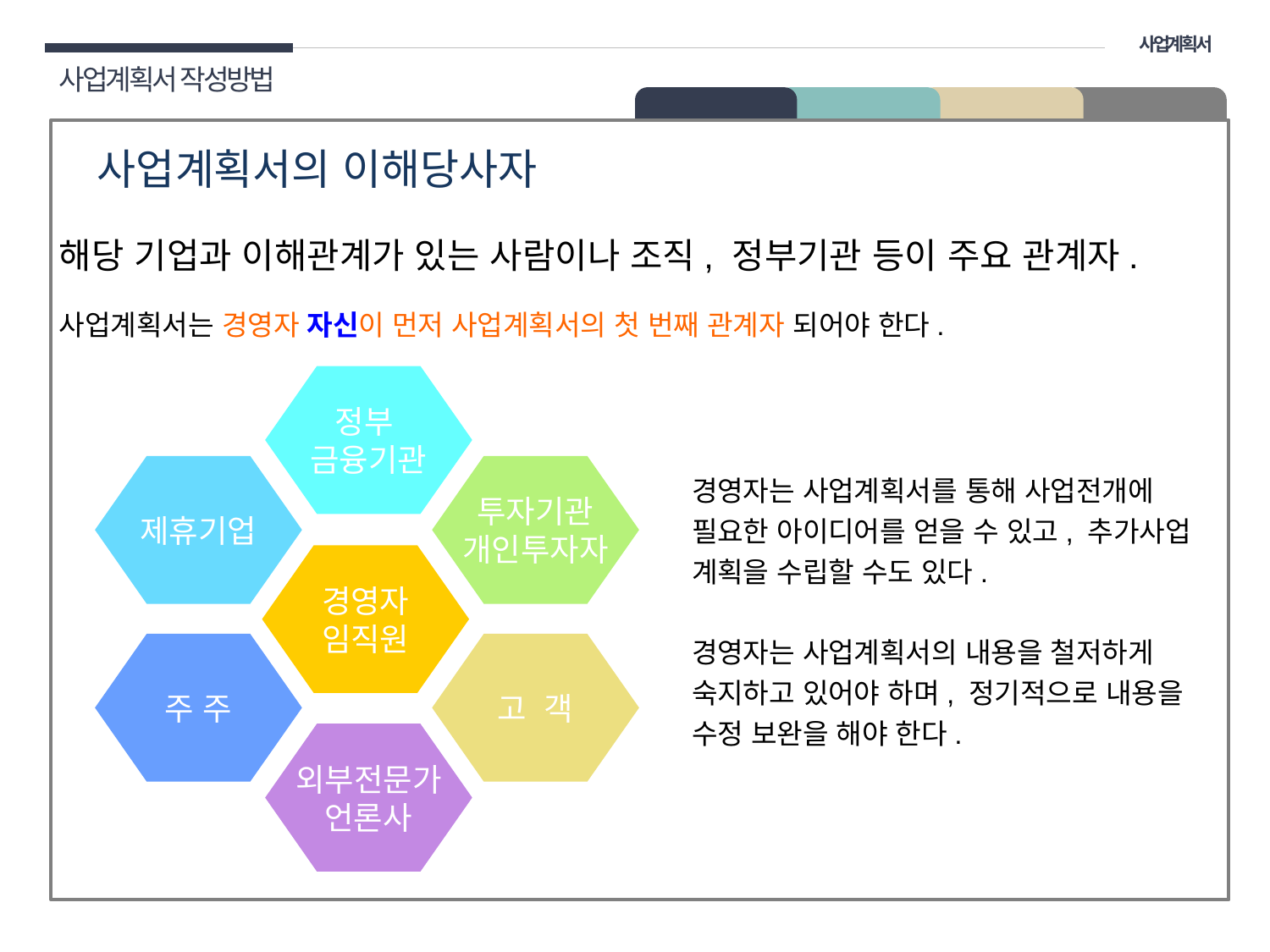

사업계획서
사업계획서 작성방법

01 개요

사업계획서의 이해당사자
해당 기업과 이해관계가 있는 사람이나 조직, 정부기관 등이 주요 관계자.

사업계획서는 경영자 자신이 먼저 사업계획서의 첫 번째 관계자 되어야 한다.
정부
금융기관
제휴기업
투자기관
개인투자자
경영자는 사업계획서를 통해 사업전개에
필요한 아이디어를 얻을 수 있고, 추가사업 계획을 수립할 수도 있다.

경영자는 사업계획서의 내용을 철저하게 숙지하고 있어야 하며, 정기적으로 내용을 수정 보완을 해야 한다.
경영자
임직원
주 주
고  객
외부전문가
언론사